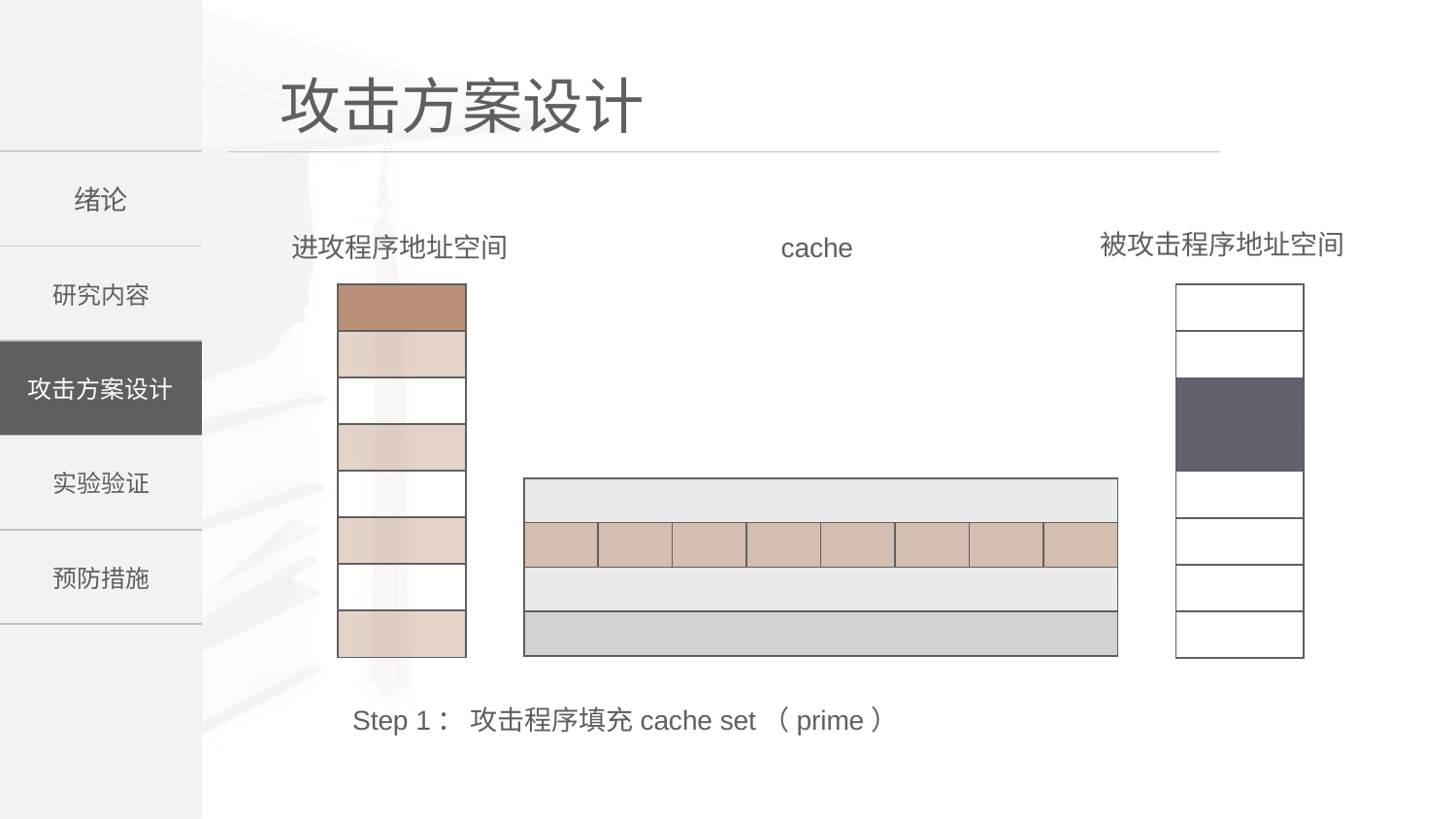

被攻击程序地址空间
进攻程序地址空间
cache
|  |
| --- |
|  |
|  |
|  |
|  |
|  |
|  |
|  |
|  |
| --- |
|  |
|  |
|  |
|  |
|  |
|  |
|  |
|  |  |  |  |  |  |  |  |
| --- | --- | --- | --- | --- | --- | --- | --- |
|  |  |  |  |  |  |  |  |
|  |  |  |  |  |  |  |  |
|  |  |  |  |  |  |  |  |
Step 1： 攻击程序填充cache set（prime）